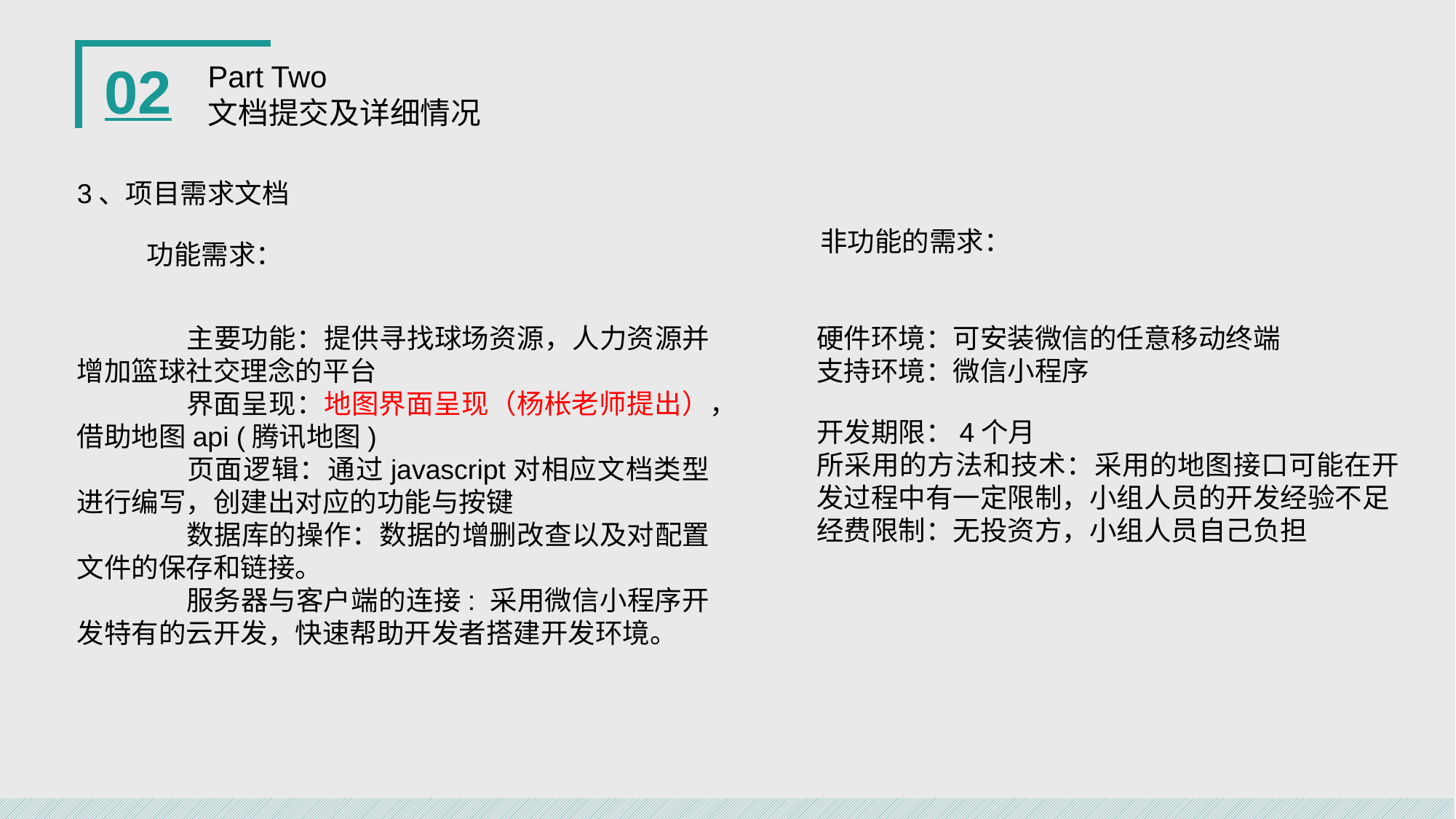

02
Part Two
文档提交及详细情况
3、项目需求文档
非功能的需求：
功能需求：
	主要功能：提供寻找球场资源，人力资源并增加篮球社交理念的平台
	界面呈现：地图界面呈现（杨枨老师提出），借助地图api (腾讯地图)
	页面逻辑：通过javascript对相应文档类型进行编写，创建出对应的功能与按键
	数据库的操作：数据的增删改查以及对配置文件的保存和链接。
	服务器与客户端的连接: 采用微信小程序开发特有的云开发，快速帮助开发者搭建开发环境。
硬件环境：可安装微信的任意移动终端
支持环境：微信小程序
开发期限：4个月
所采用的方法和技术：采用的地图接口可能在开发过程中有一定限制，小组人员的开发经验不足
经费限制：无投资方，小组人员自己负担